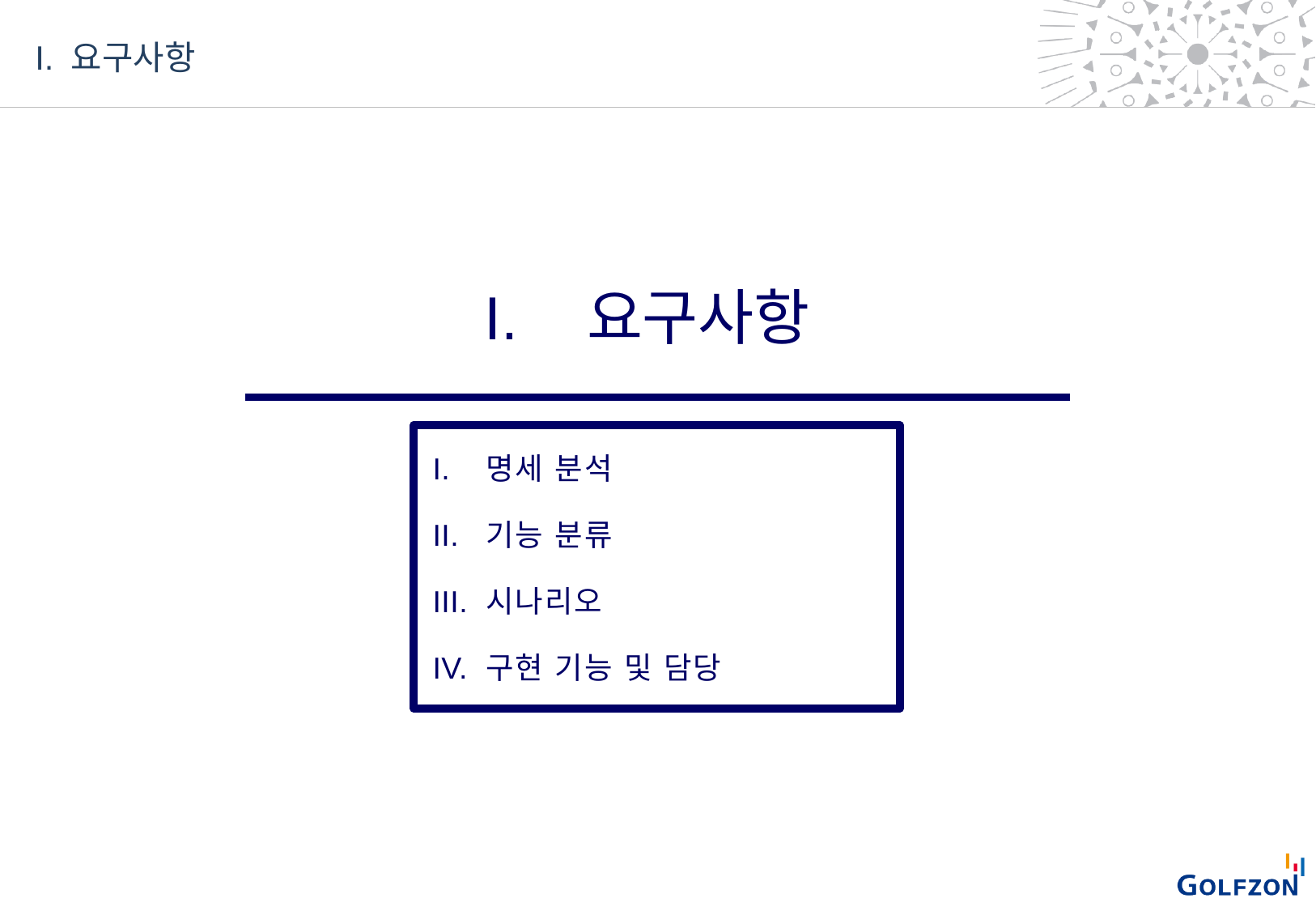

I. 요구사항
I.	요구사항

명세 분석
기능 분류
시나리오
구현 기능 및 담당